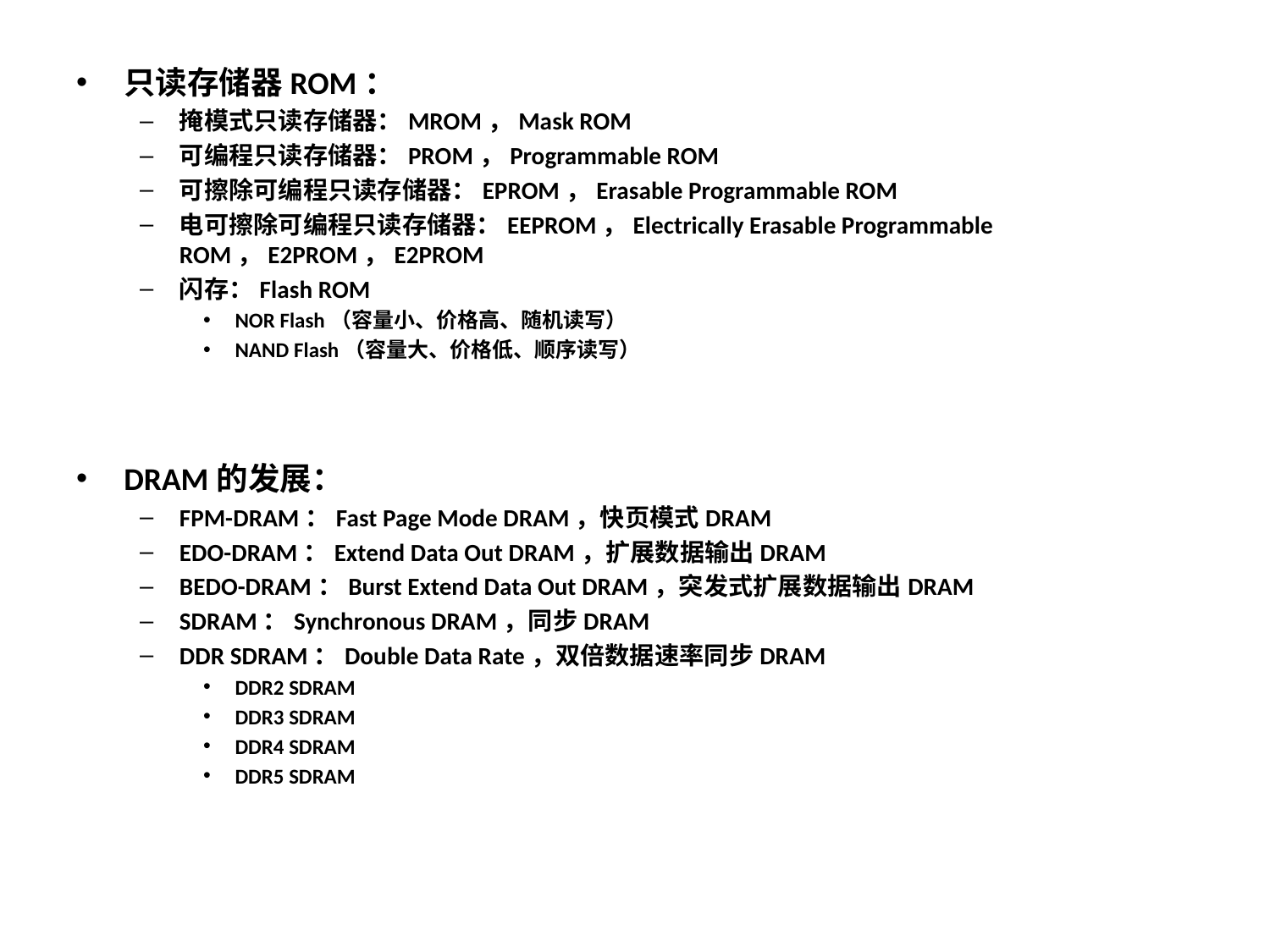

只读存储器ROM：
掩模式只读存储器：MROM，Mask ROM
可编程只读存储器：PROM，Programmable ROM
可擦除可编程只读存储器：EPROM，Erasable Programmable ROM
电可擦除可编程只读存储器：EEPROM，Electrically Erasable Programmable ROM，E2PROM，E2PROM
闪存：Flash ROM
NOR Flash（容量小、价格高、随机读写）
NAND Flash（容量大、价格低、顺序读写）

DRAM的发展：
FPM-DRAM：Fast Page Mode DRAM，快页模式DRAM
EDO-DRAM：Extend Data Out DRAM，扩展数据输出DRAM
BEDO-DRAM：Burst Extend Data Out DRAM，突发式扩展数据输出DRAM
SDRAM：Synchronous DRAM，同步DRAM
DDR SDRAM：Double Data Rate，双倍数据速率同步DRAM
DDR2 SDRAM
DDR3 SDRAM
DDR4 SDRAM
DDR5 SDRAM